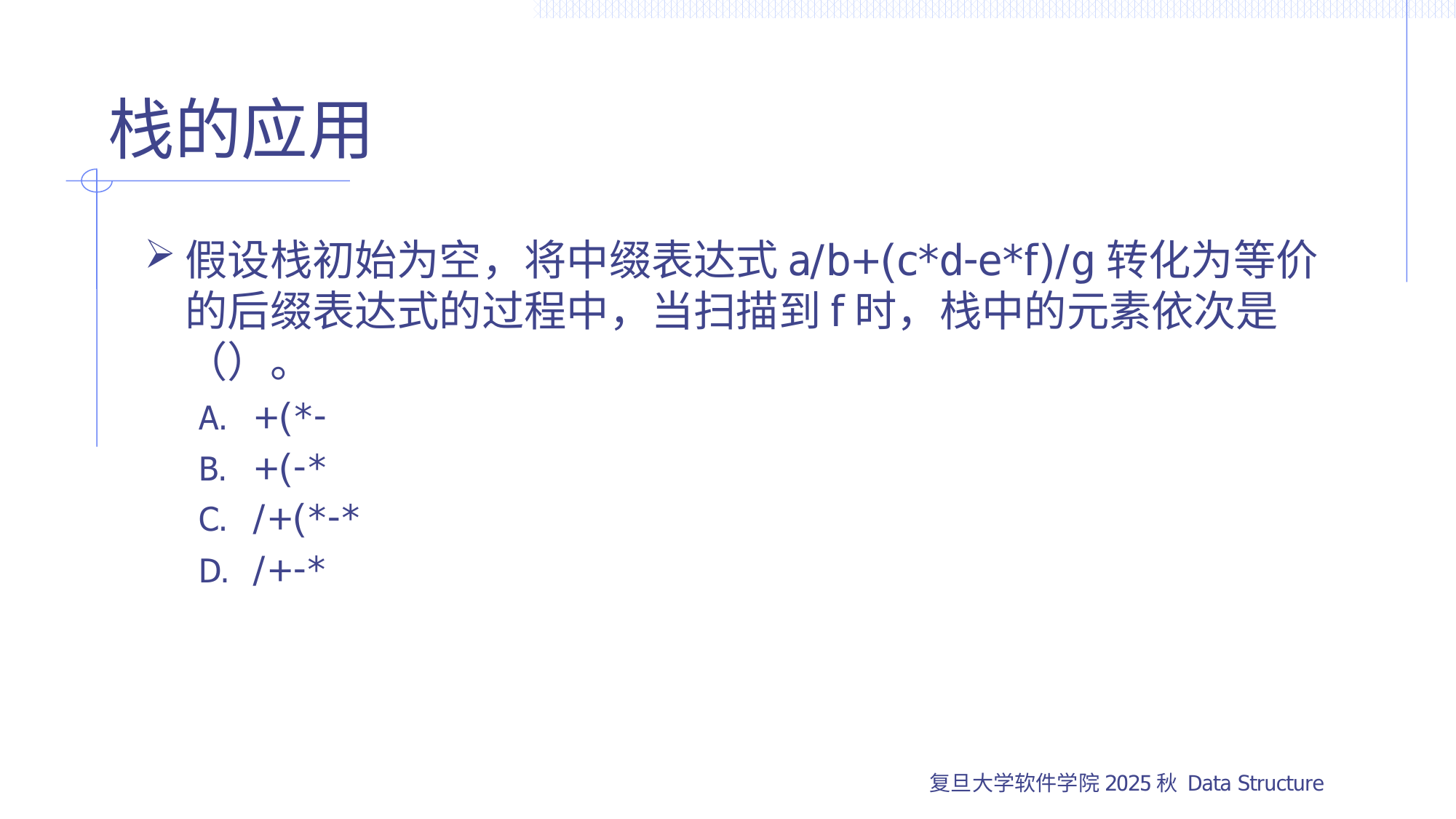

# 栈的应用
假设栈初始为空，将中缀表达式a/b+(c*d-e*f)/g转化为等价的后缀表达式的过程中，当扫描到f时，栈中的元素依次是（）。
+(*-
+(-*
/+(*-*
/+-*